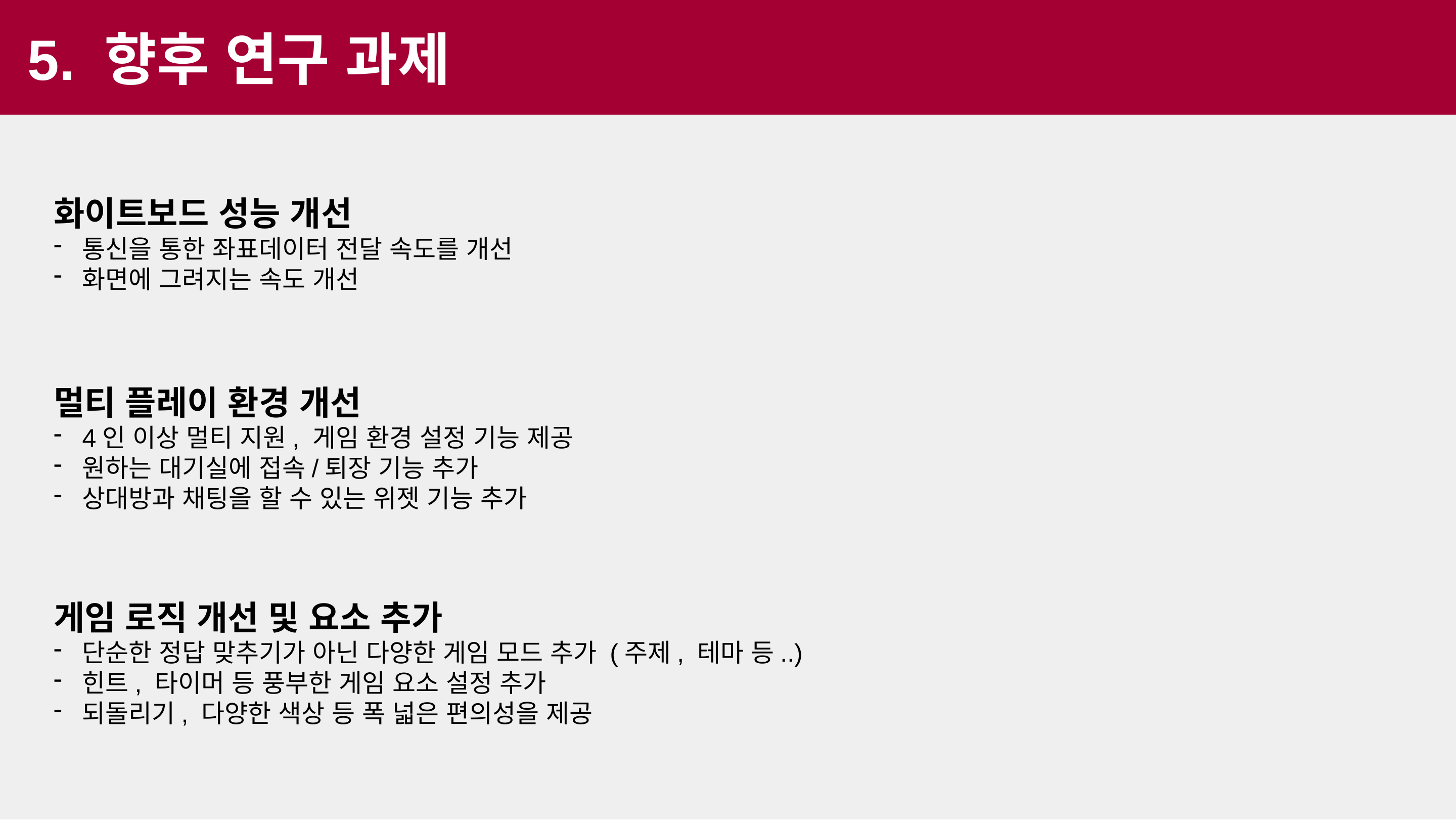

5. 향후 연구 과제
화이트보드 성능 개선
통신을 통한 좌표데이터 전달 속도를 개선
화면에 그려지는 속도 개선

멀티 플레이 환경 개선
4인 이상 멀티 지원, 게임 환경 설정 기능 제공
원하는 대기실에 접속/퇴장 기능 추가
상대방과 채팅을 할 수 있는 위젯 기능 추가
게임 로직 개선 및 요소 추가
단순한 정답 맞추기가 아닌 다양한 게임 모드 추가 (주제, 테마 등..)
힌트, 타이머 등 풍부한 게임 요소 설정 추가
되돌리기, 다양한 색상 등 폭 넓은 편의성을 제공